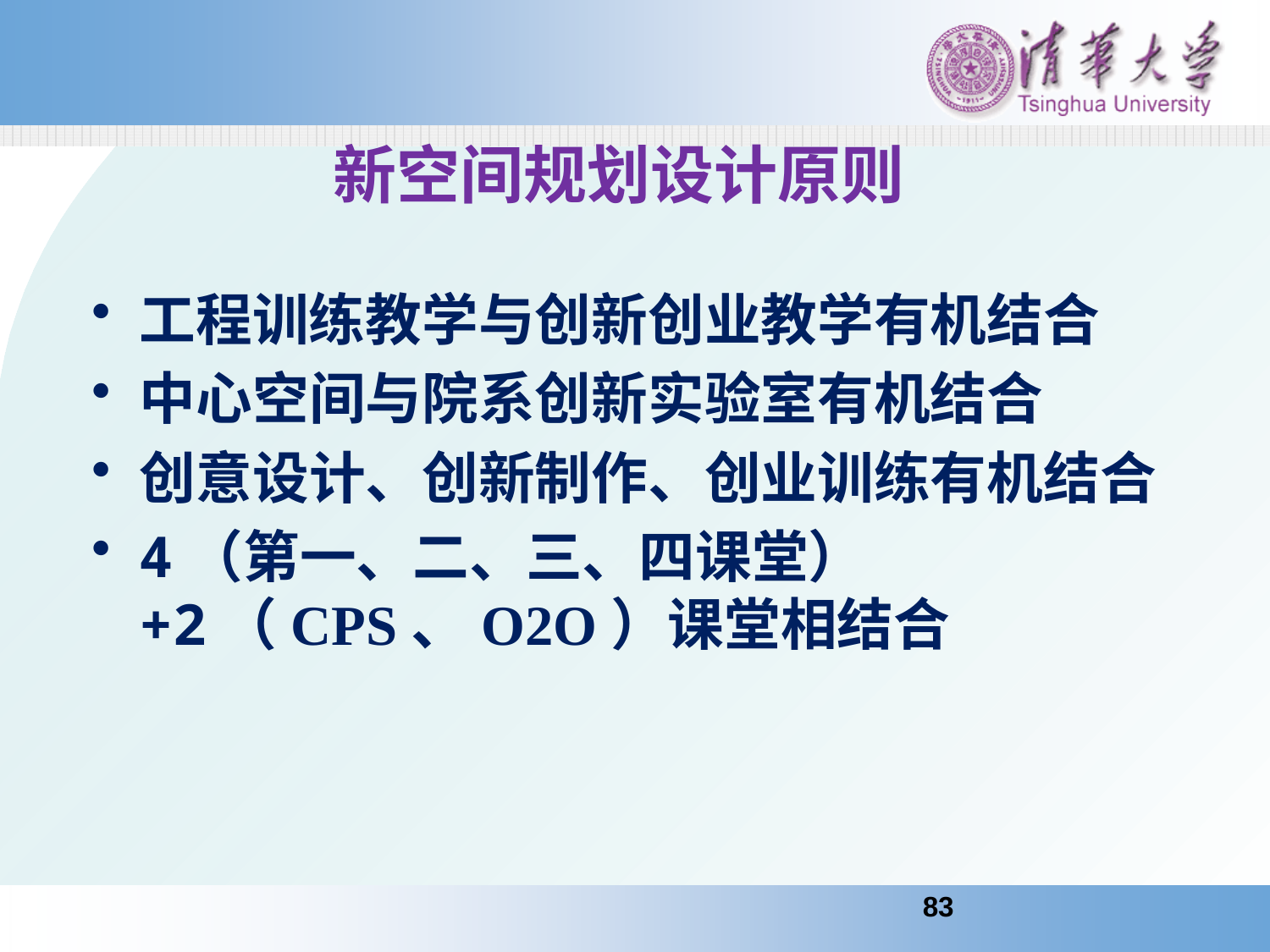

# 新空间规划设计原则
工程训练教学与创新创业教学有机结合
中心空间与院系创新实验室有机结合
创意设计、创新制作、创业训练有机结合
4（第一、二、三、四课堂）+2（CPS、O2O）课堂相结合
83